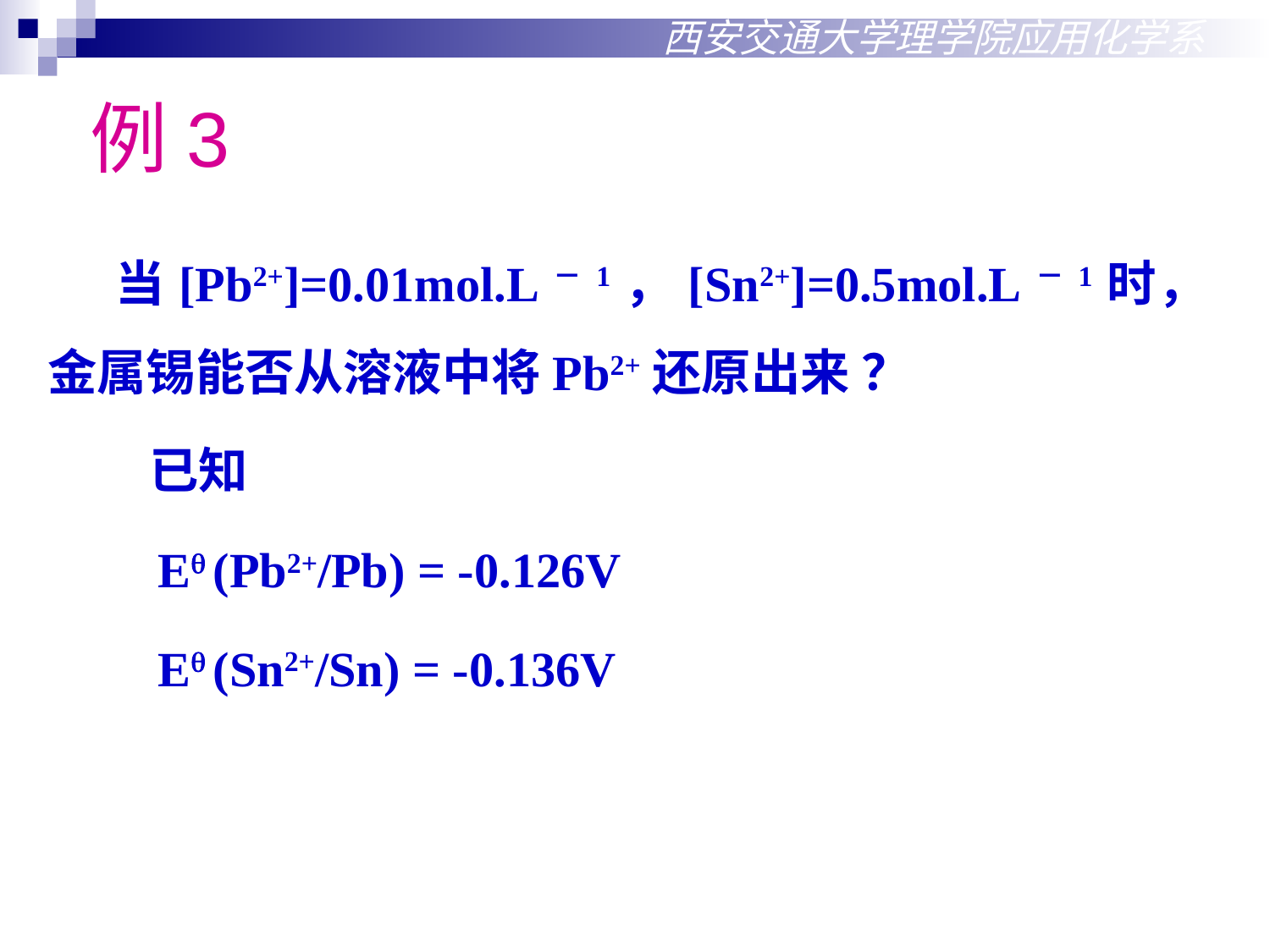

西安交通大学理学院应用化学系
例3
    当[Pb2+]=0.01mol.L－1，[Sn2+]=0.5mol.L－1时，金属锡能否从溶液中将Pb2+还原出来 ？
        已知
         Eθ (Pb2+/Pb) = -0.126V
         Eθ (Sn2+/Sn) = -0.136V